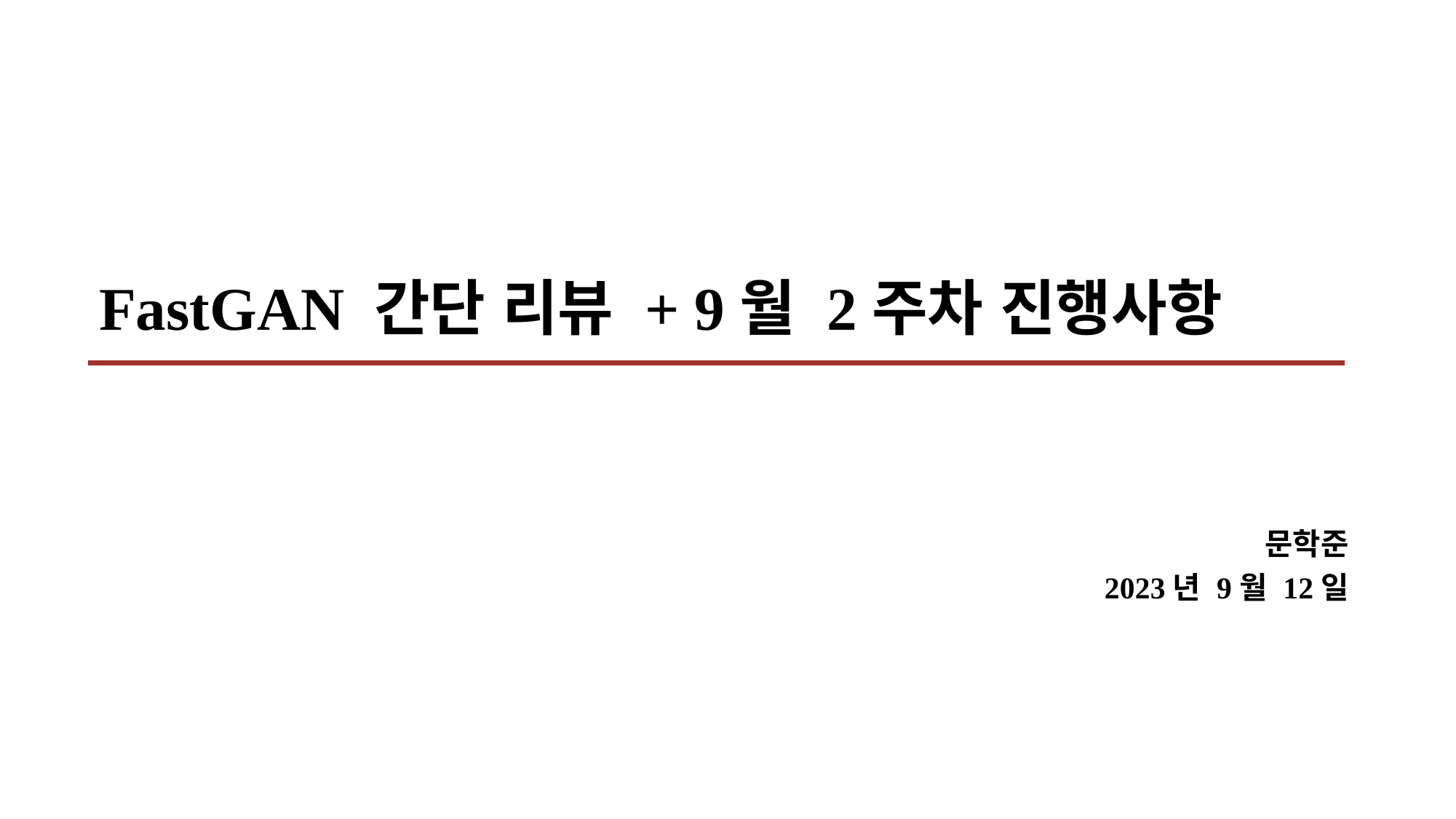

FastGAN 간단 리뷰 + 9월 2주차 진행사항
문학준
2023년 9월 12일